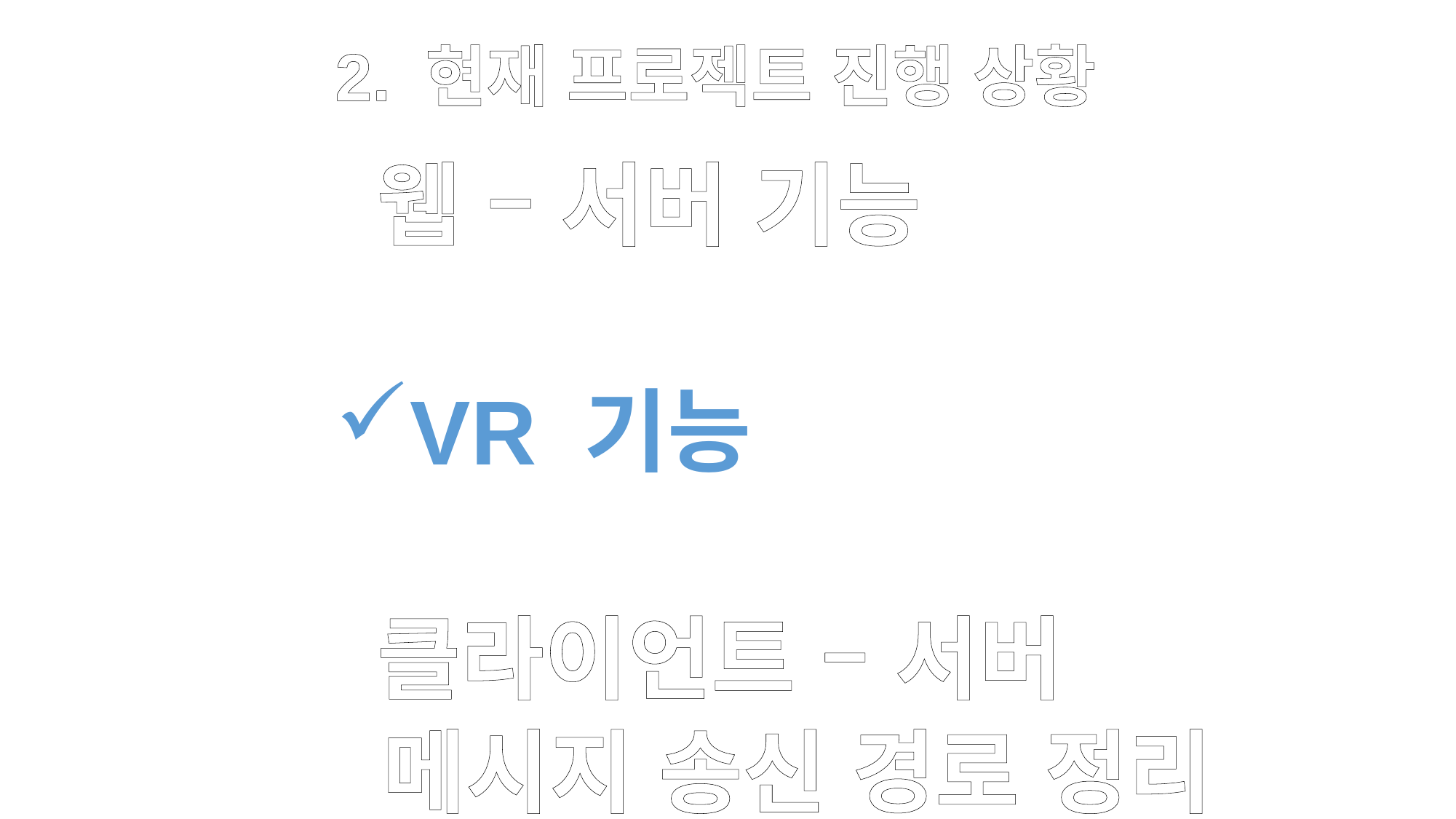

# 2. 현재 프로젝트 진행 상황
웹 – 서버 기능

VR 기능

클라이언트 – 서버
 메시지 송신 경로 정리